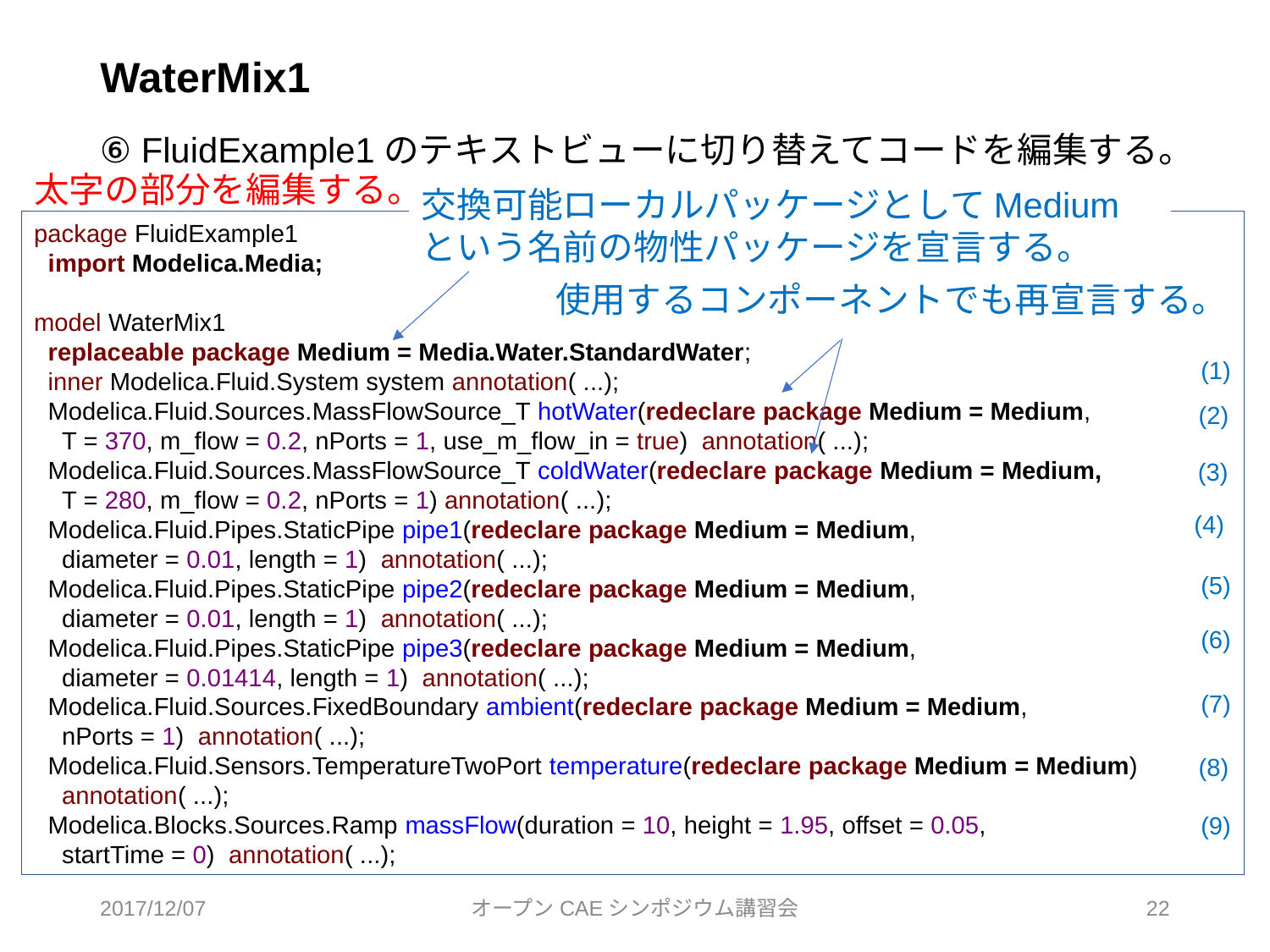

# WaterMix1
⑥ FluidExample1のテキストビューに切り替えてコードを編集する。
太字の部分を編集する。
交換可能ローカルパッケージとしてMedium という名前の物性パッケージを宣言する。
package FluidExample1
  import Modelica.Media;

model WaterMix1
  replaceable package Medium = Media.Water.StandardWater;
  inner Modelica.Fluid.System system annotation( ...);
  Modelica.Fluid.Sources.MassFlowSource_T hotWater(redeclare package Medium = Medium,
    T = 370, m_flow = 0.2, nPorts = 1, use_m_flow_in = true)  annotation( ...);
  Modelica.Fluid.Sources.MassFlowSource_T coldWater(redeclare package Medium = Medium,
    T = 280, m_flow = 0.2, nPorts = 1) annotation( ...);
  Modelica.Fluid.Pipes.StaticPipe pipe1(redeclare package Medium = Medium,
    diameter = 0.01, length = 1)  annotation( ...);
  Modelica.Fluid.Pipes.StaticPipe pipe2(redeclare package Medium = Medium,
    diameter = 0.01, length = 1)  annotation( ...);
  Modelica.Fluid.Pipes.StaticPipe pipe3(redeclare package Medium = Medium,
    diameter = 0.01414, length = 1)  annotation( ...);
  Modelica.Fluid.Sources.FixedBoundary ambient(redeclare package Medium = Medium,
    nPorts = 1)  annotation( ...);
  Modelica.Fluid.Sensors.TemperatureTwoPort temperature(redeclare package Medium = Medium)
    annotation( ...);
  Modelica.Blocks.Sources.Ramp massFlow(duration = 10, height = 1.95, offset = 0.05,
    startTime = 0)  annotation( ...);
使用するコンポーネントでも再宣言する。
(1)
(2)
(3)
(4)
(5)
(6)
(7)
(8)
(9)
2017/12/07
オープンCAEシンポジウム講習会
22